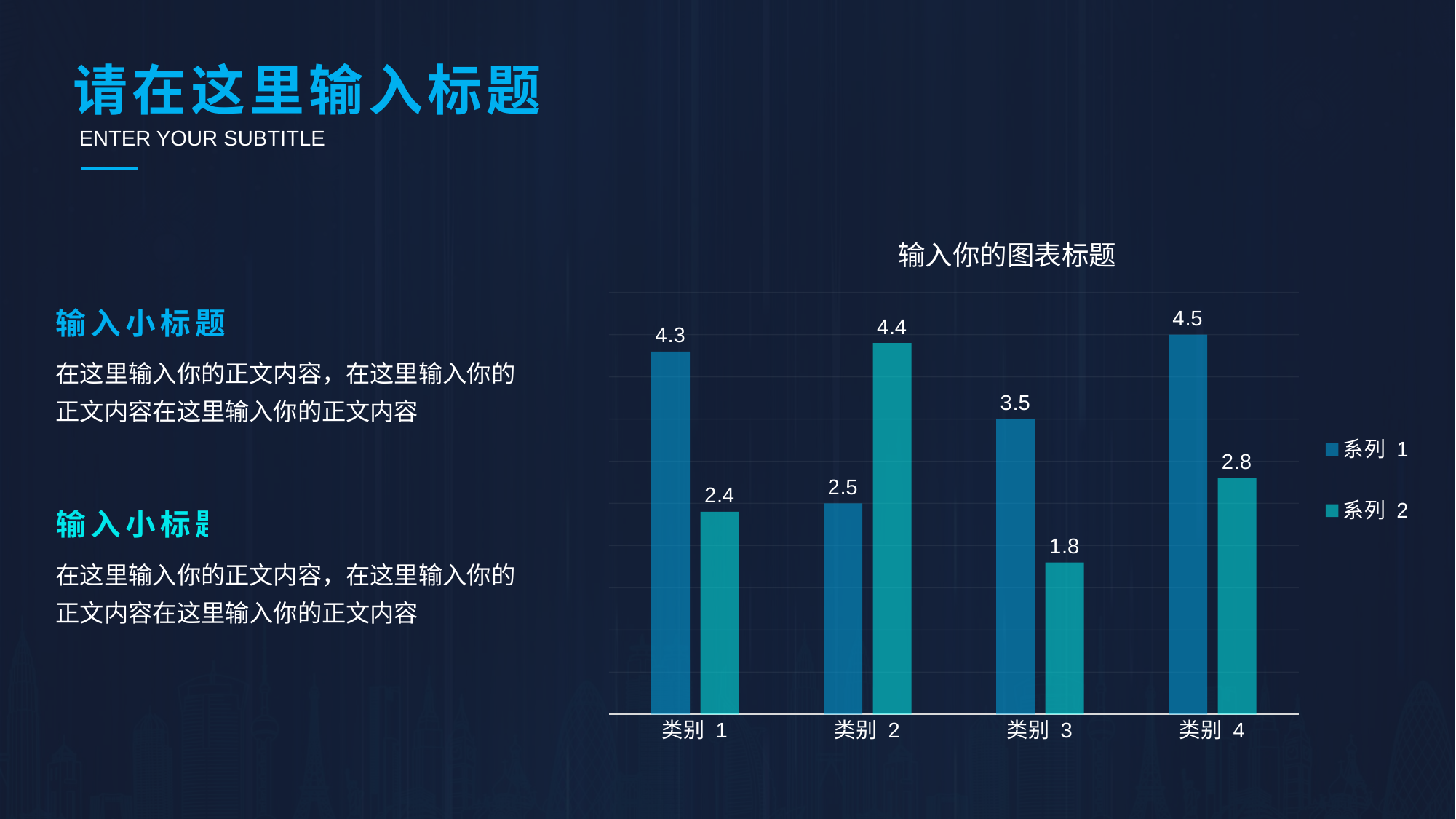

# 请在这里输入标题
ENTER YOUR SUBTITLE

### Chart: 输入你的图表标题

| Category | 系列 1 | 系列 2 |
|---|---|---|
| 类别 1 | 4.3 | 2.4 |
| 类别 2 | 2.5 | 4.4 |
| 类别 3 | 3.5 | 1.8 |
| 类别 4 | 4.5 | 2.8 |
输入小标题
在这里输入你的正文内容，在这里输入你的正文内容在这里输入你的正文内容
输入小标题
在这里输入你的正文内容，在这里输入你的正文内容在这里输入你的正文内容